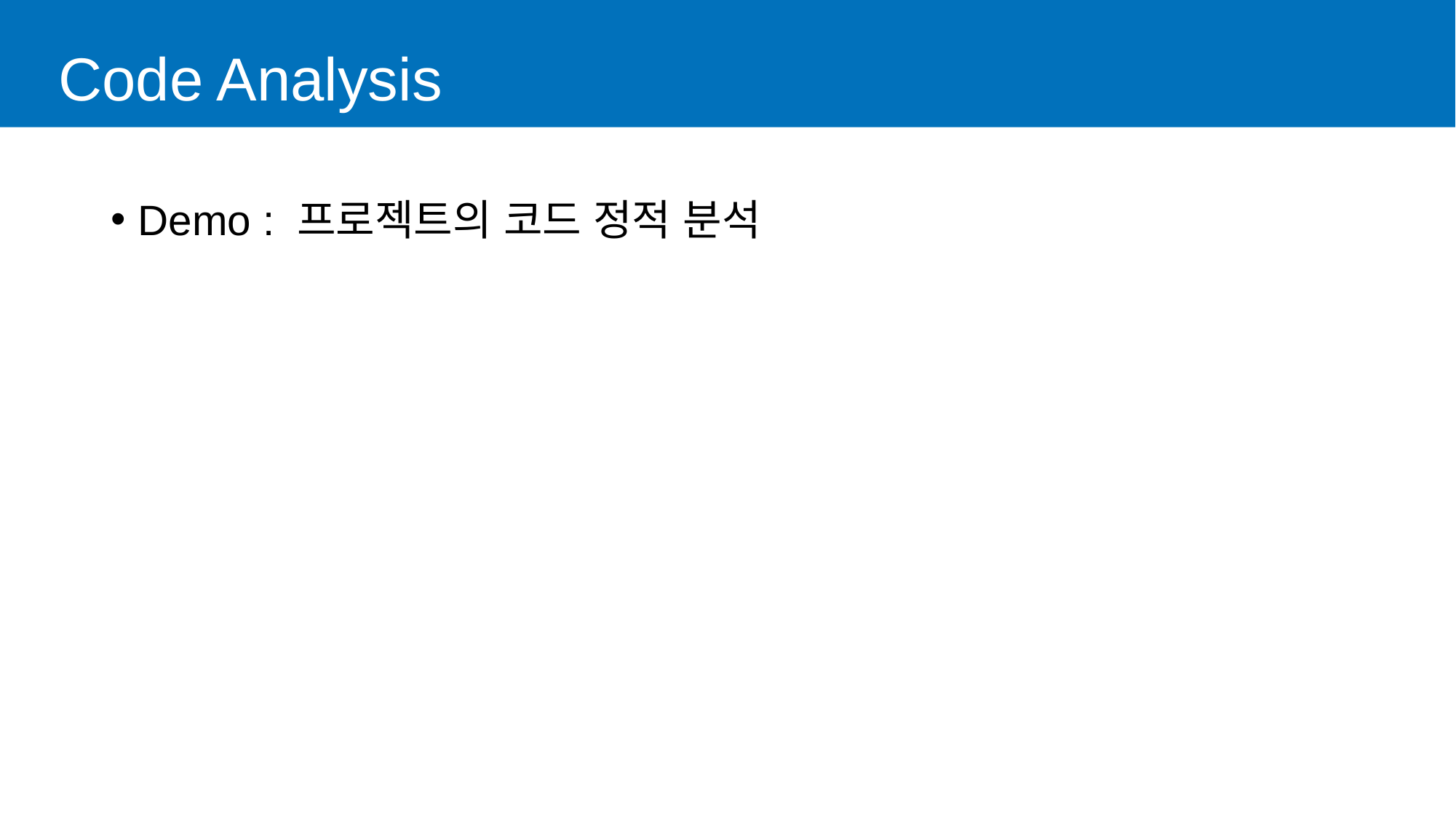

# Code Analysis
Demo : 프로젝트의 코드 정적 분석